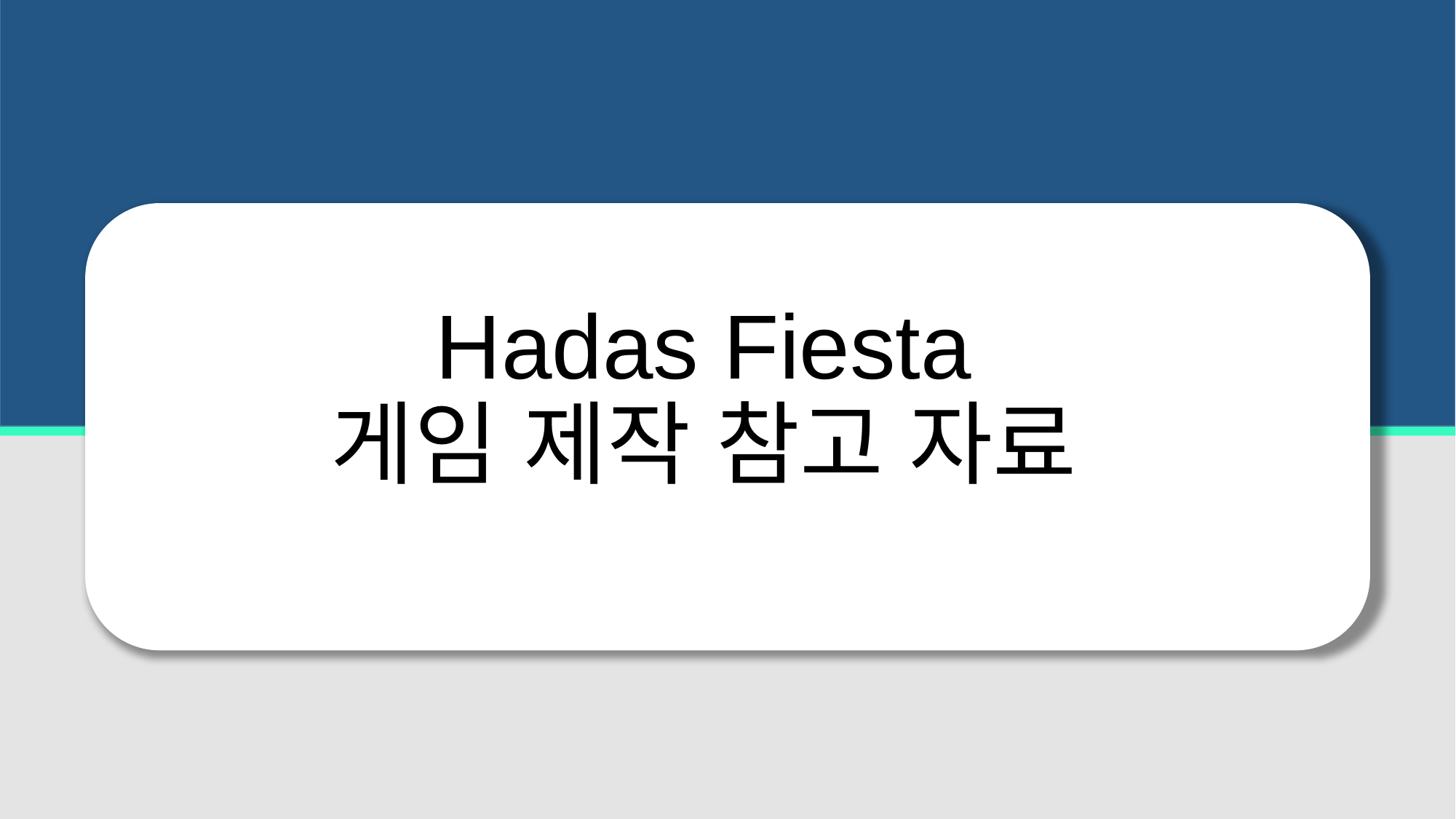

# Hadas Fiesta 게임 제작 참고 자료